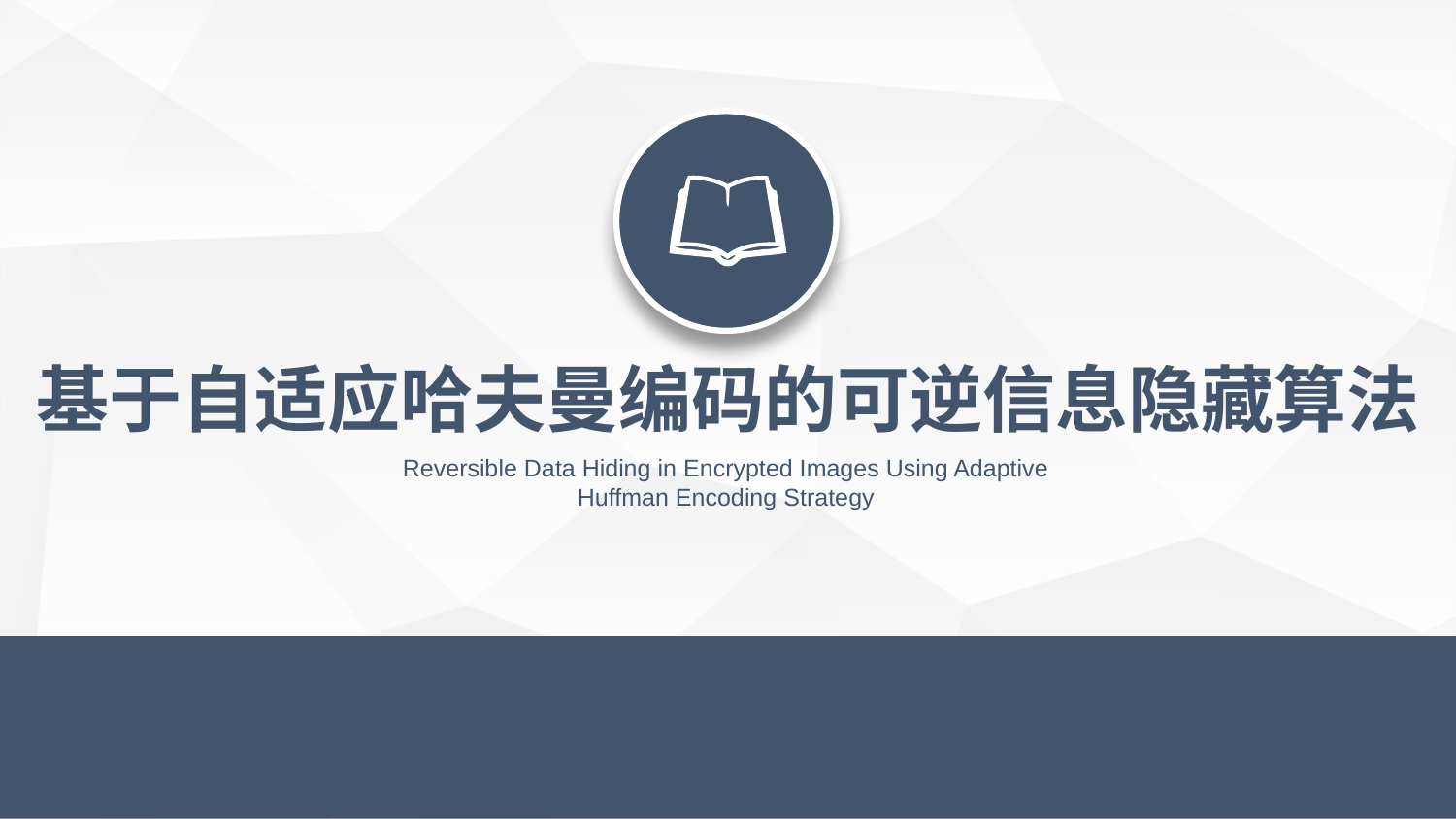

基于自适应哈夫曼编码的可逆信息隐藏算法
Reversible Data Hiding in Encrypted Images Using Adaptive Huffman Encoding Strategy